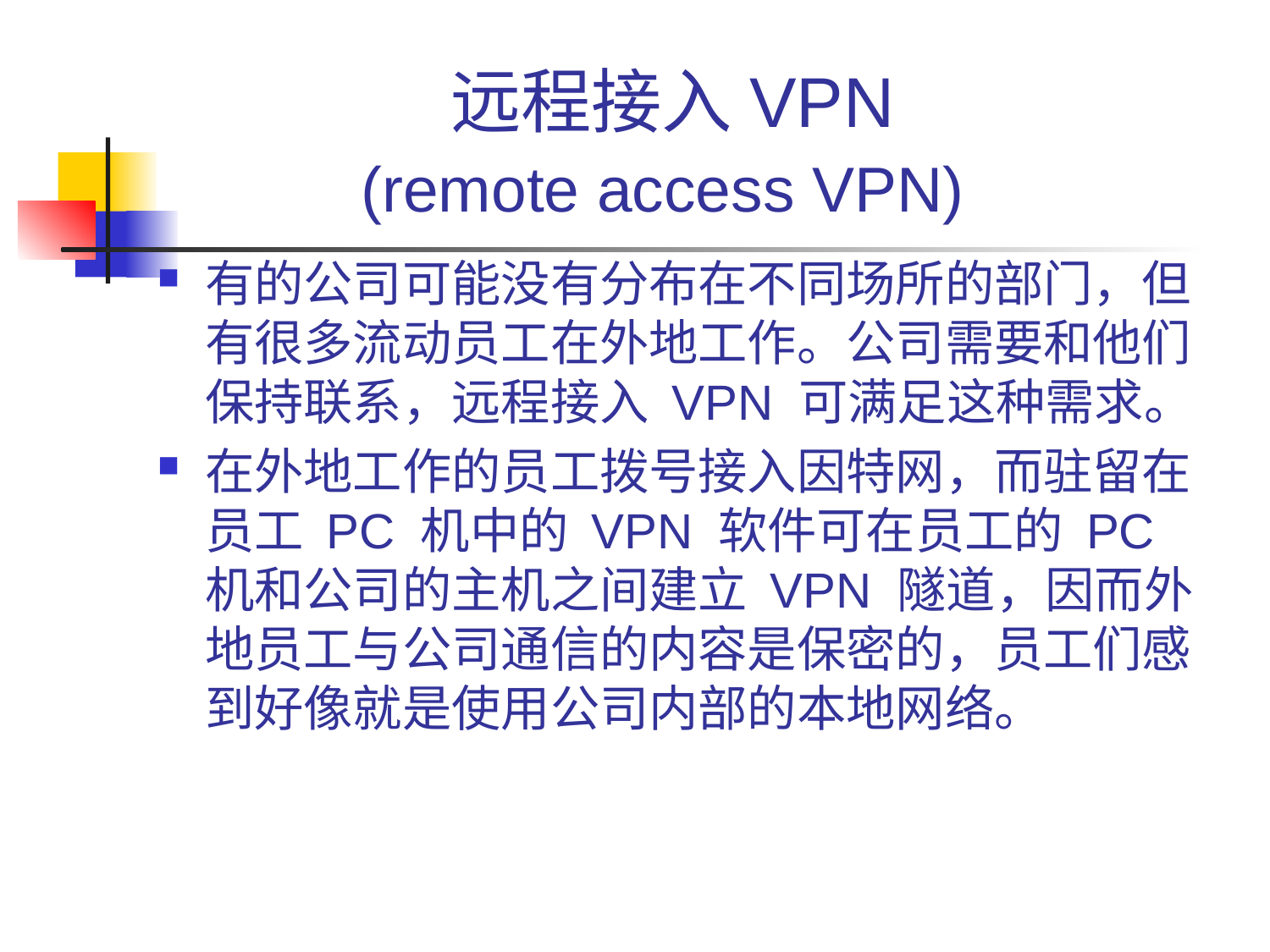

# 远程接入VPN (remote access VPN)
有的公司可能没有分布在不同场所的部门，但有很多流动员工在外地工作。公司需要和他们保持联系，远程接入 VPN 可满足这种需求。
在外地工作的员工拨号接入因特网，而驻留在员工 PC 机中的 VPN 软件可在员工的 PC 机和公司的主机之间建立 VPN 隧道，因而外地员工与公司通信的内容是保密的，员工们感到好像就是使用公司内部的本地网络。